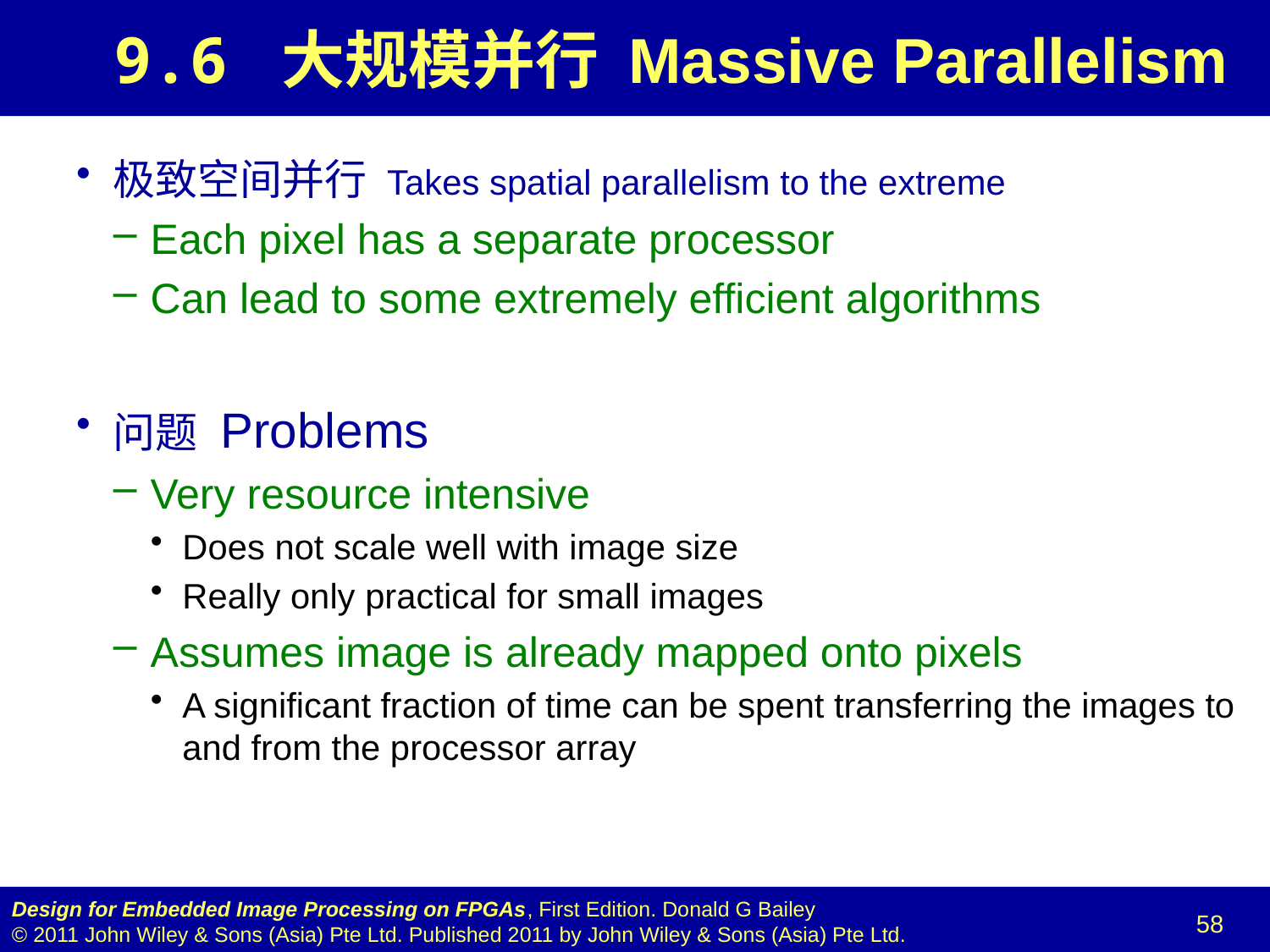

# 9.6 大规模并行 Massive Parallelism
极致空间并行 Takes spatial parallelism to the extreme
Each pixel has a separate processor
Can lead to some extremely efficient algorithms

问题 Problems
Very resource intensive
Does not scale well with image size
Really only practical for small images
Assumes image is already mapped onto pixels
A significant fraction of time can be spent transferring the images to and from the processor array
58